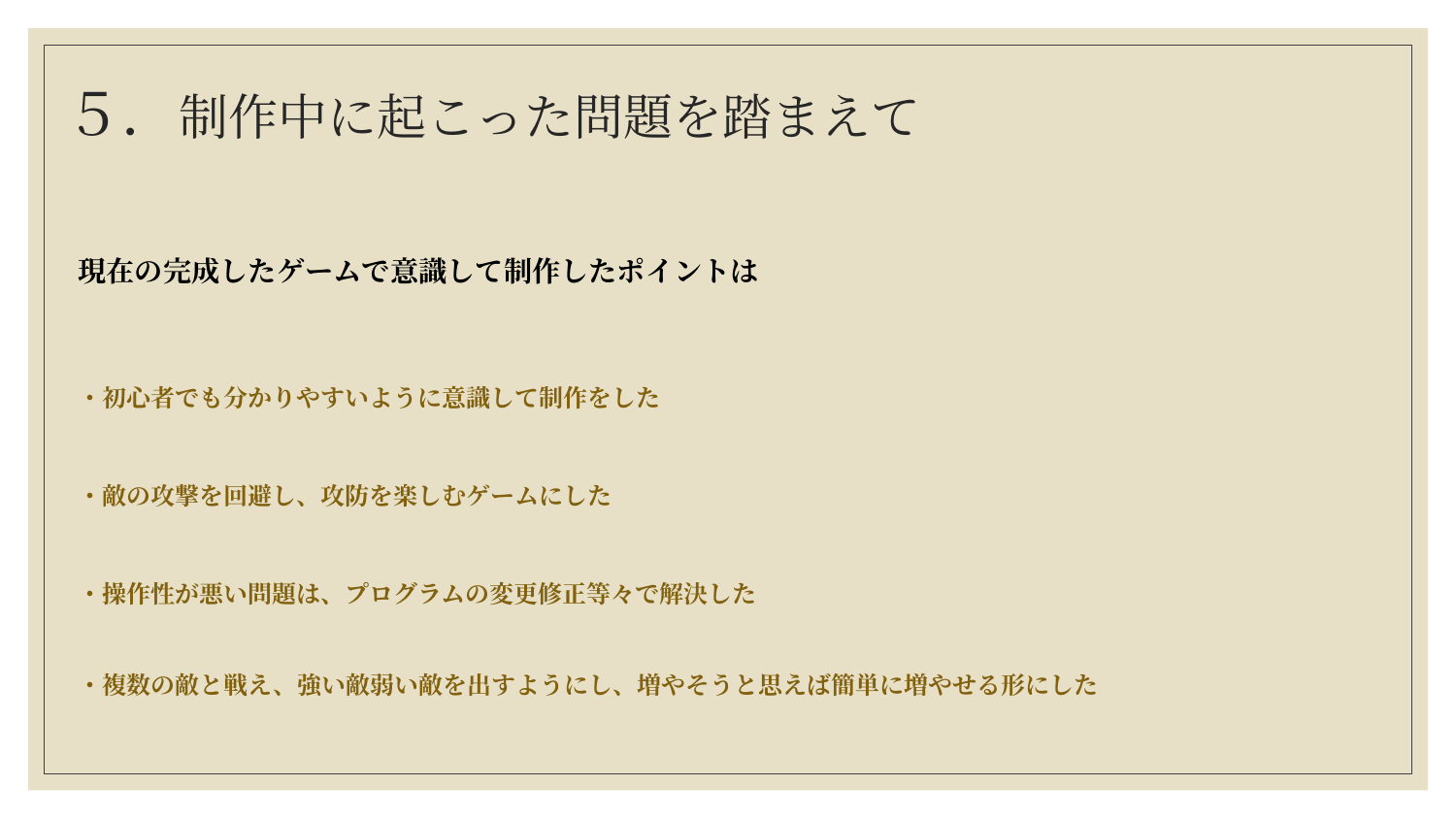

# ５．制作中に起こった問題を踏まえて
現在の完成したゲームで意識して制作したポイントは

・初心者でも分かりやすいように意識して制作をした

・敵の攻撃を回避し、攻防を楽しむゲームにした

・操作性が悪い問題は、プログラムの変更修正等々で解決した

・複数の敵と戦え、強い敵弱い敵を出すようにし、増やそうと思えば簡単に増やせる形にした